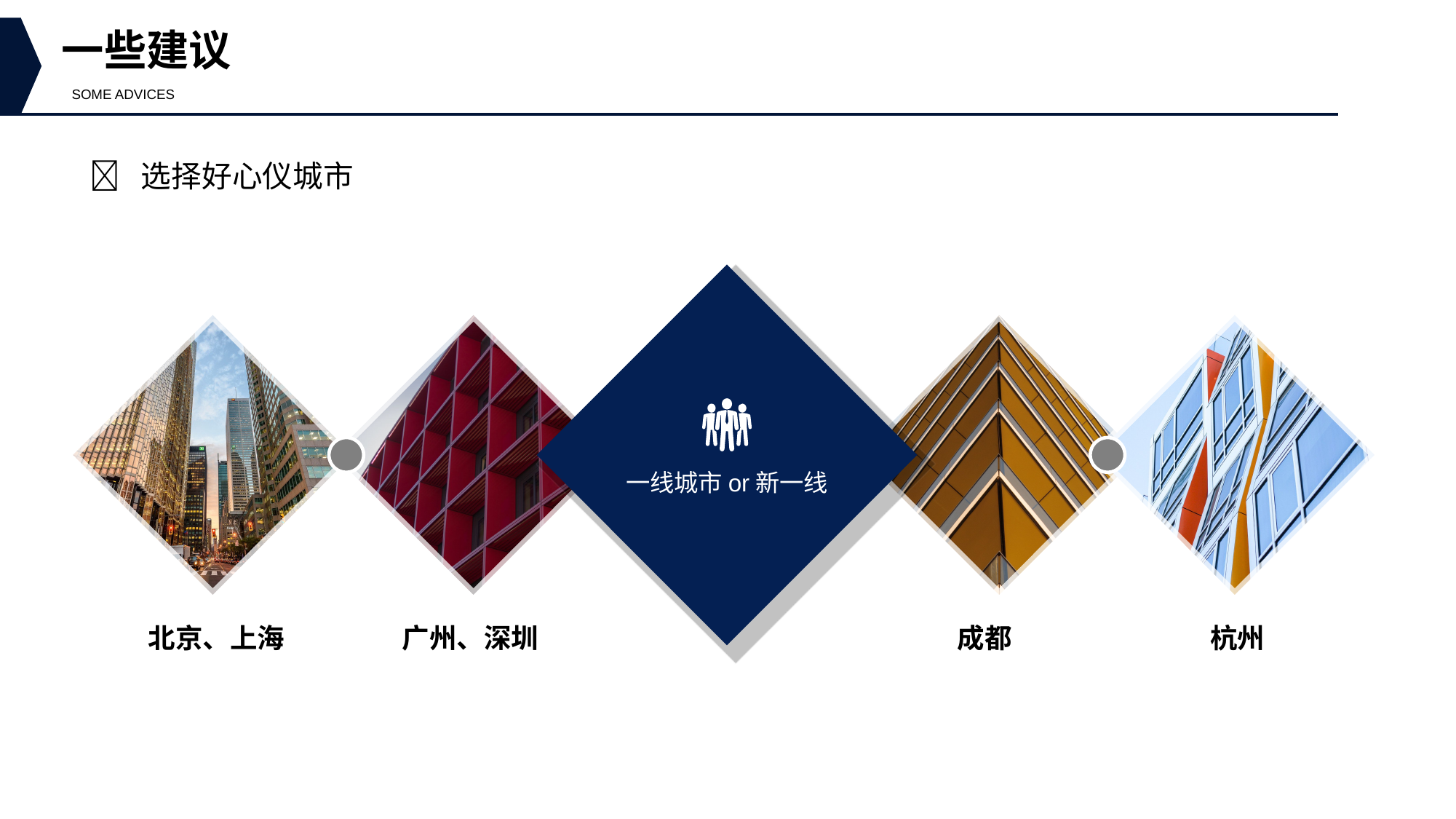

一些建议
some advices
•  选择好心仪城市

一线城市or新一线

北京、上海
广州、深圳
成都
杭州